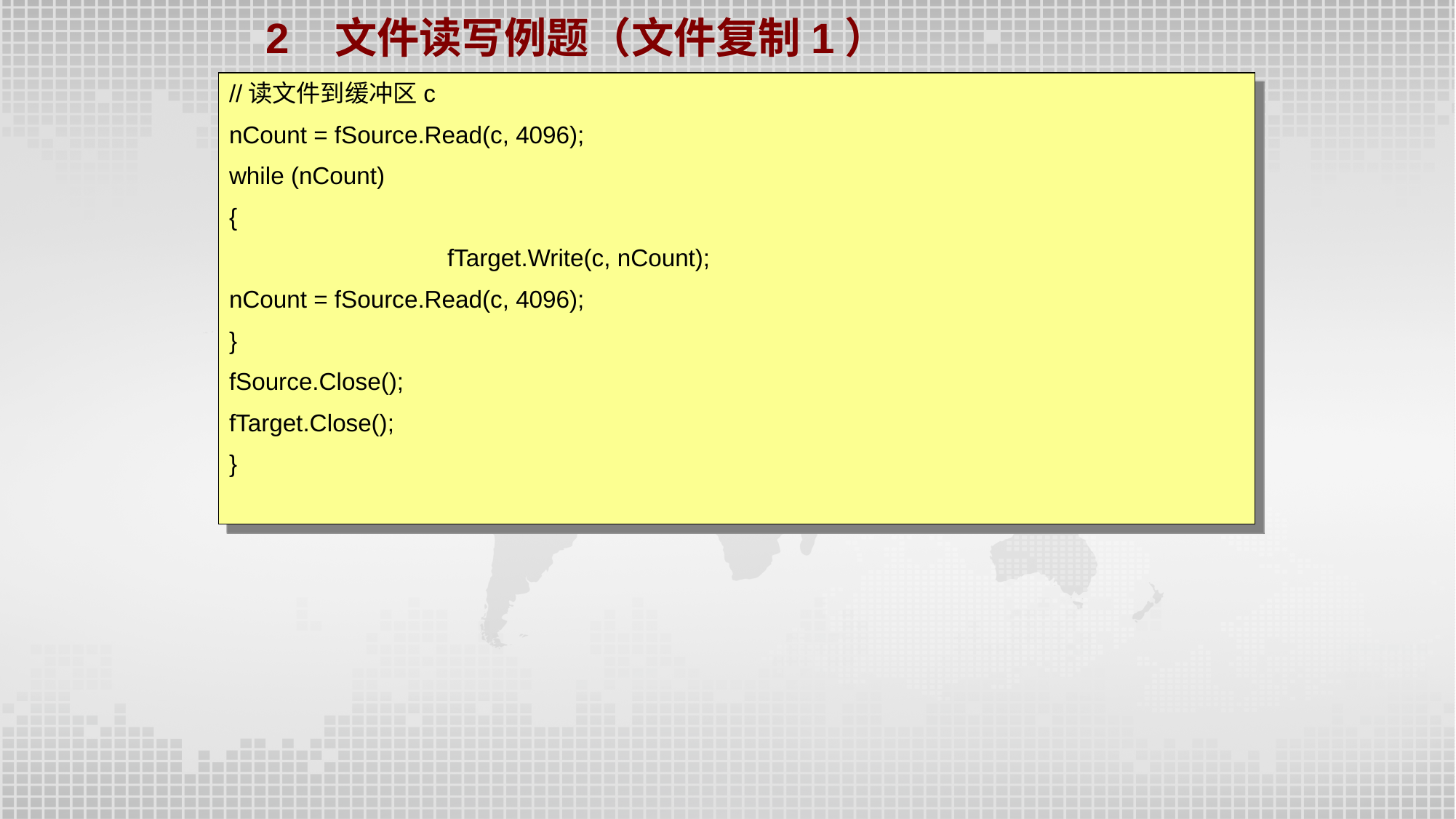

2   文件读写例题（文件复制1）
//读文件到缓冲区c
nCount = fSource.Read(c, 4096);
while (nCount)
{
		fTarget.Write(c, nCount);
nCount = fSource.Read(c, 4096);
}
fSource.Close();
fTarget.Close();
}